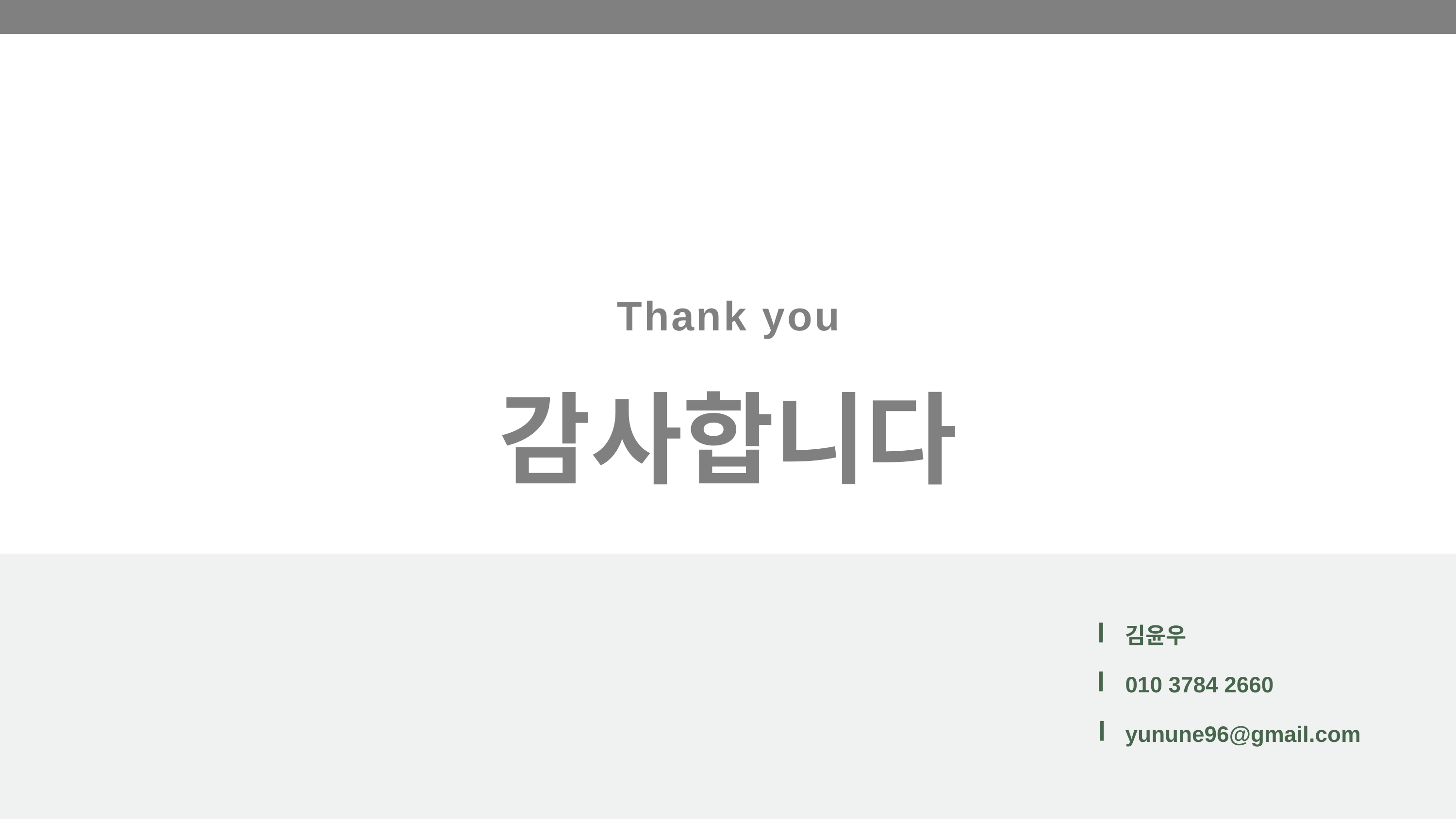

Thank you
감사합니다

김윤우

010 3784 2660

yunune96@gmail.com